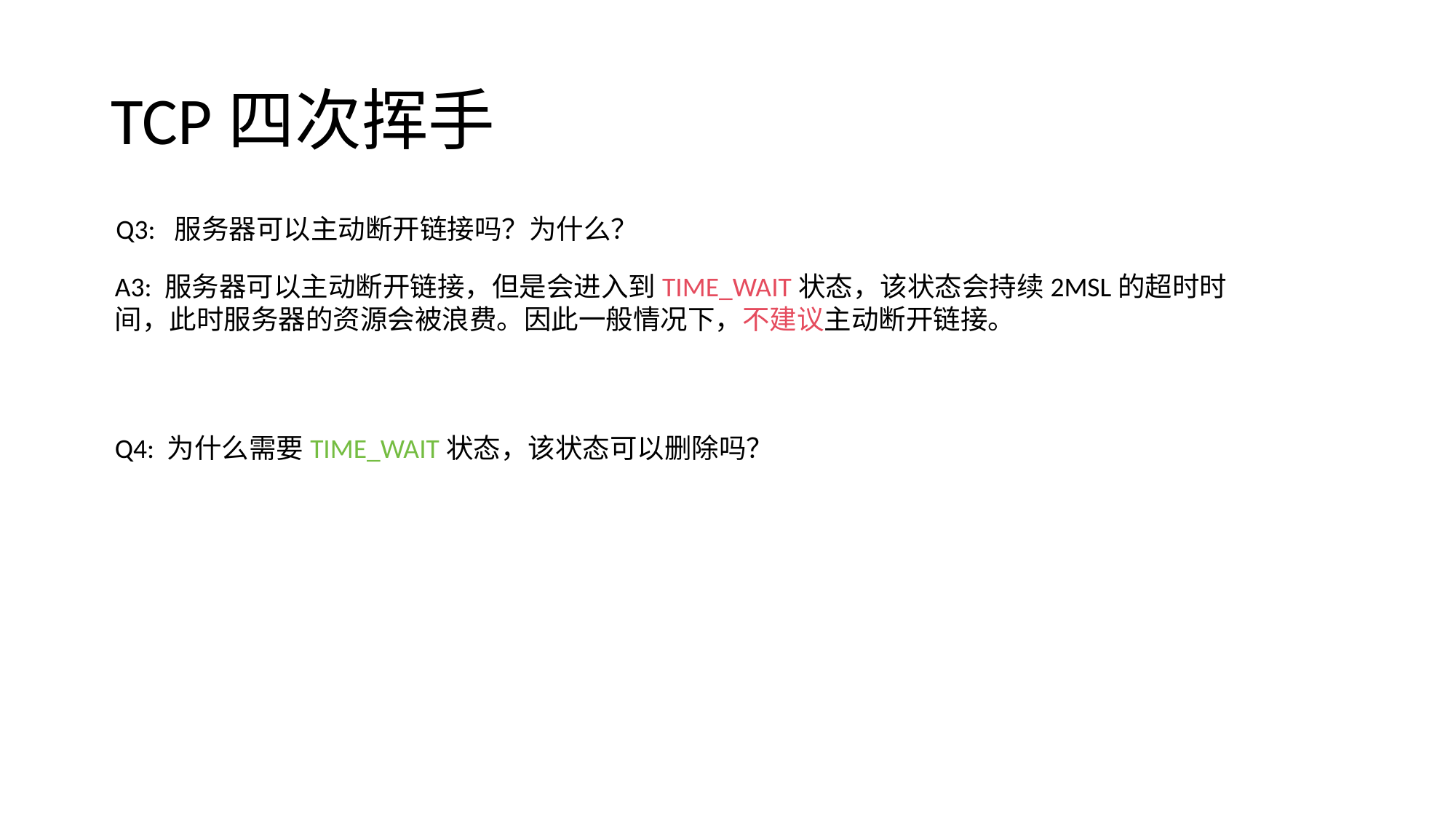

# TCP四次挥手
Q3:  服务器可以主动断开链接吗？为什么？
A3: 服务器可以主动断开链接，但是会进入到TIME_WAIT状态，该状态会持续2MSL的超时时间，此时服务器的资源会被浪费。因此一般情况下，不建议主动断开链接。
Q4: 为什么需要TIME_WAIT状态，该状态可以删除吗？